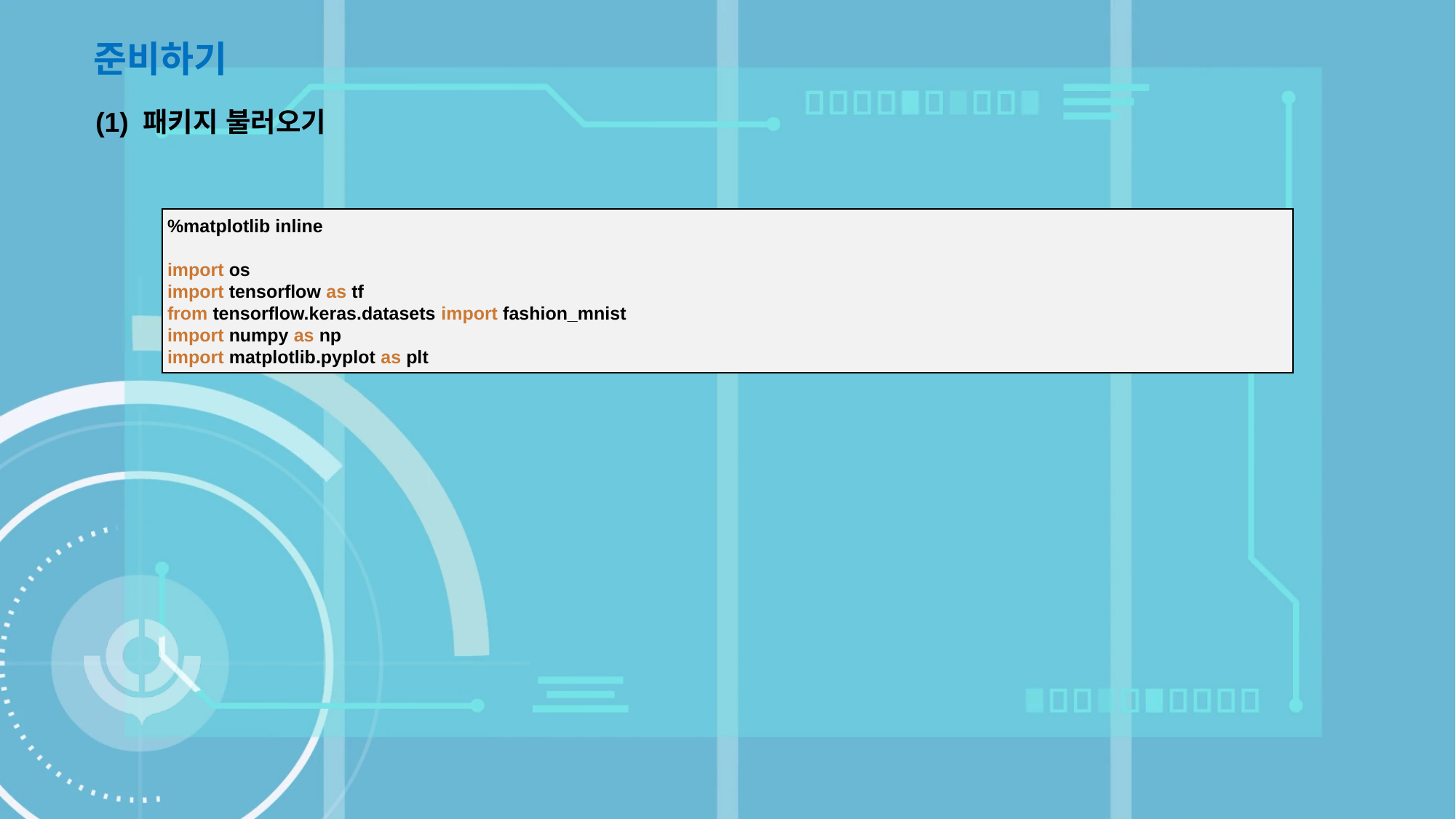

준비하기
(1) 패키지 불러오기
%matplotlib inline

import os
import tensorflow as tf
from tensorflow.keras.datasets import fashion_mnist
import numpy as np
import matplotlib.pyplot as plt